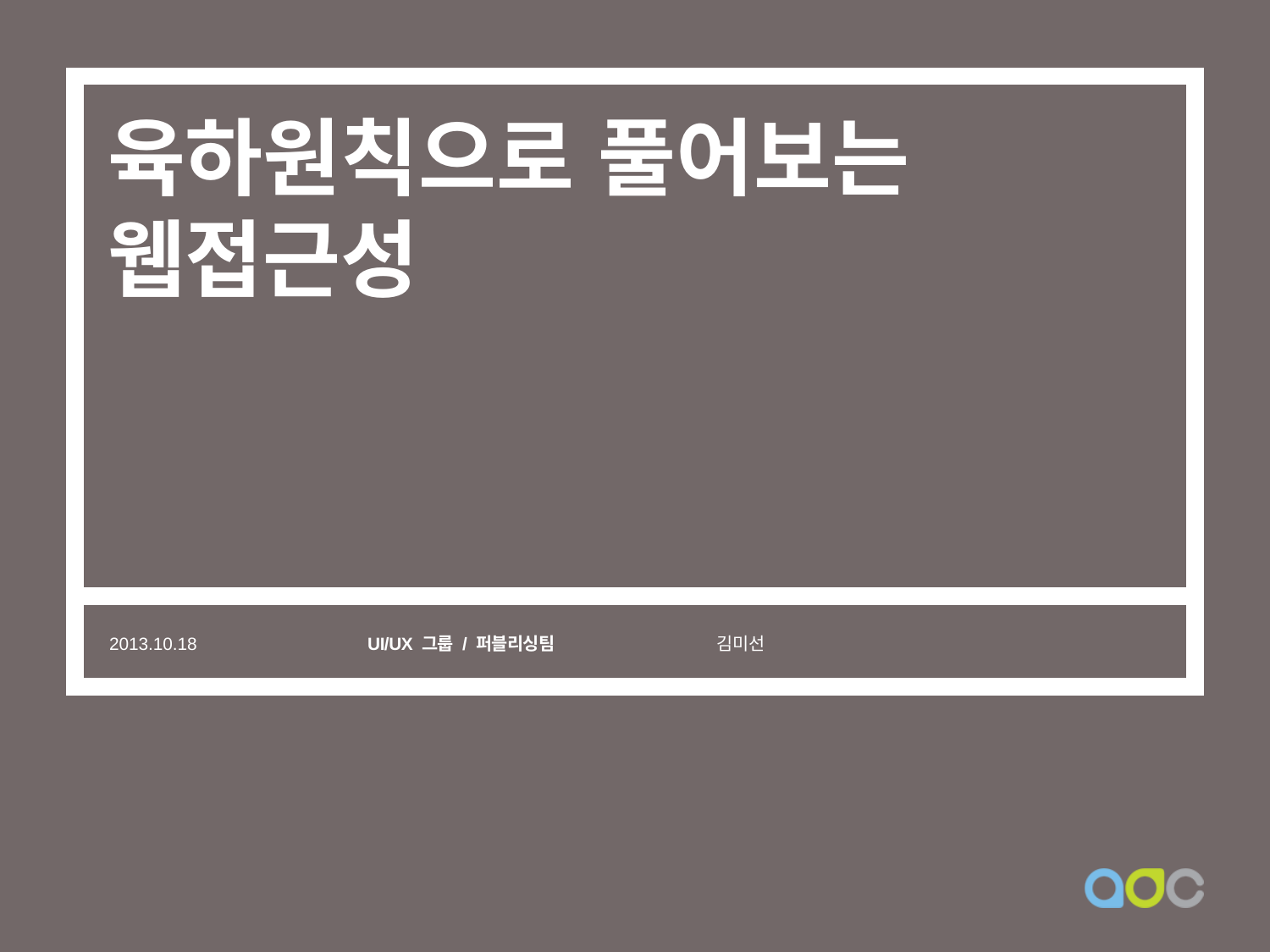

# 육하원칙으로 풀어보는 웹접근성

2013.10.18
UI/UX 그룹 / 퍼블리싱팀
김미선